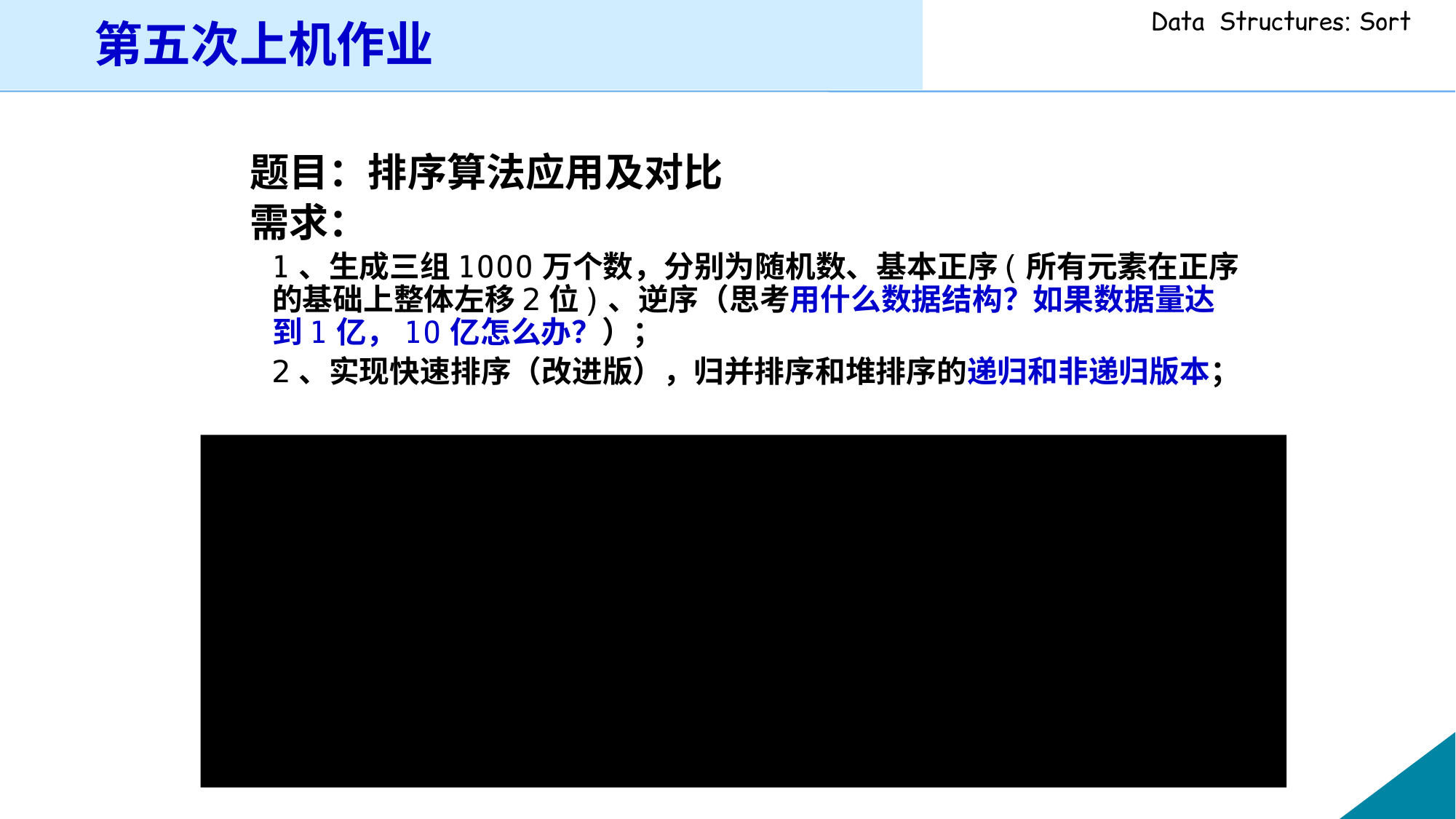

# 第五次上机作业
 题目：排序算法应用及对比
 需求：
	1、生成三组1000万个数，分别为随机数、基本正序(所有元素在正序的基础上整体左移2位)、逆序（思考用什么数据结构？如果数据量达到1亿，10亿怎么办？）；
	2、实现快速排序（改进版），归并排序和堆排序的递归和非递归版本；